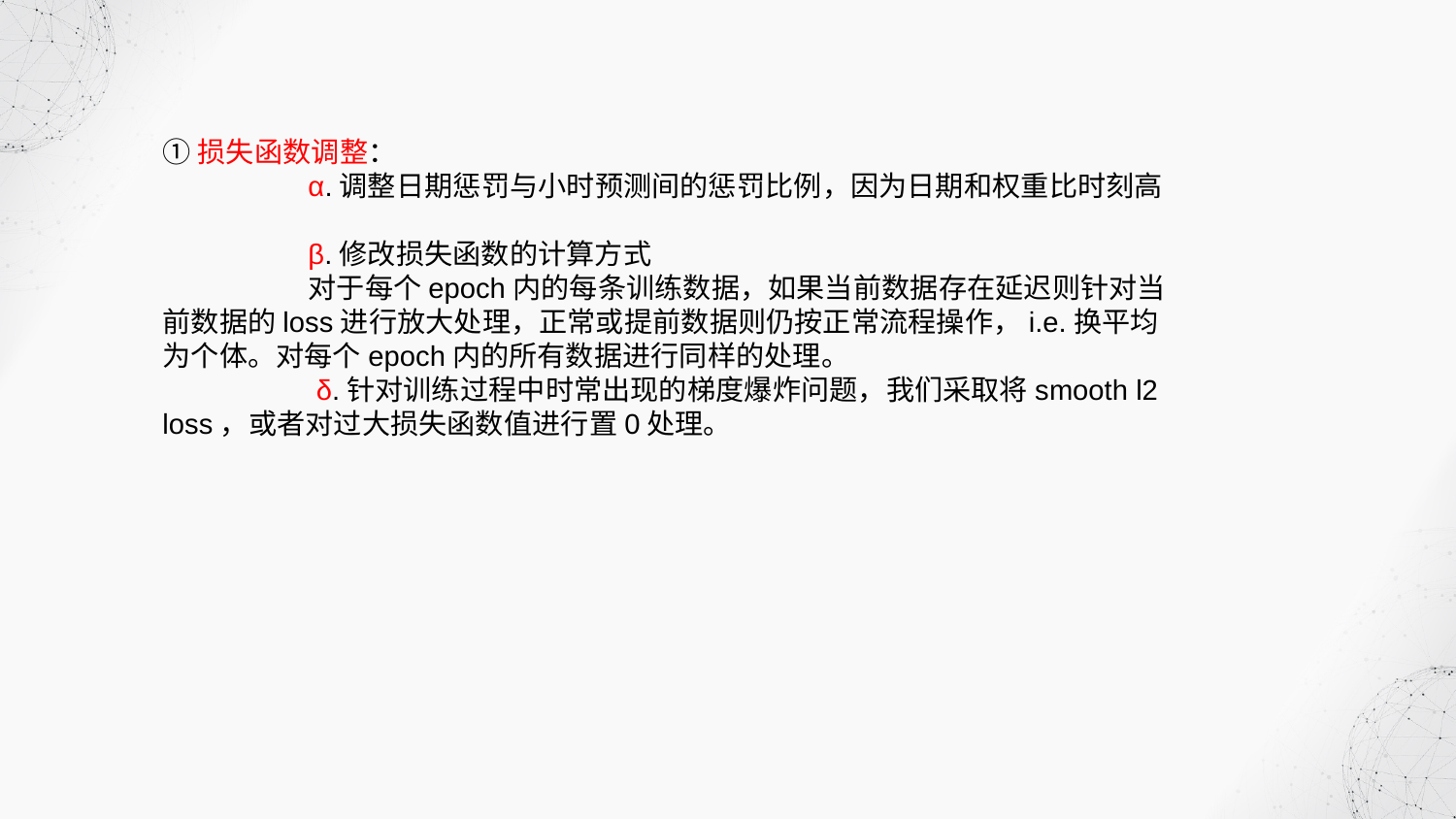

①损失函数调整：
	α.调整日期惩罚与小时预测间的惩罚比例，因为日期和权重比时刻高

	β.修改损失函数的计算方式
	对于每个epoch内的每条训练数据，如果当前数据存在延迟则针对当前数据的loss进行放大处理，正常或提前数据则仍按正常流程操作，i.e.换平均为个体。对每个epoch内的所有数据进行同样的处理。
	 δ.针对训练过程中时常出现的梯度爆炸问题，我们采取将smooth l2 loss，或者对过大损失函数值进行置0处理。